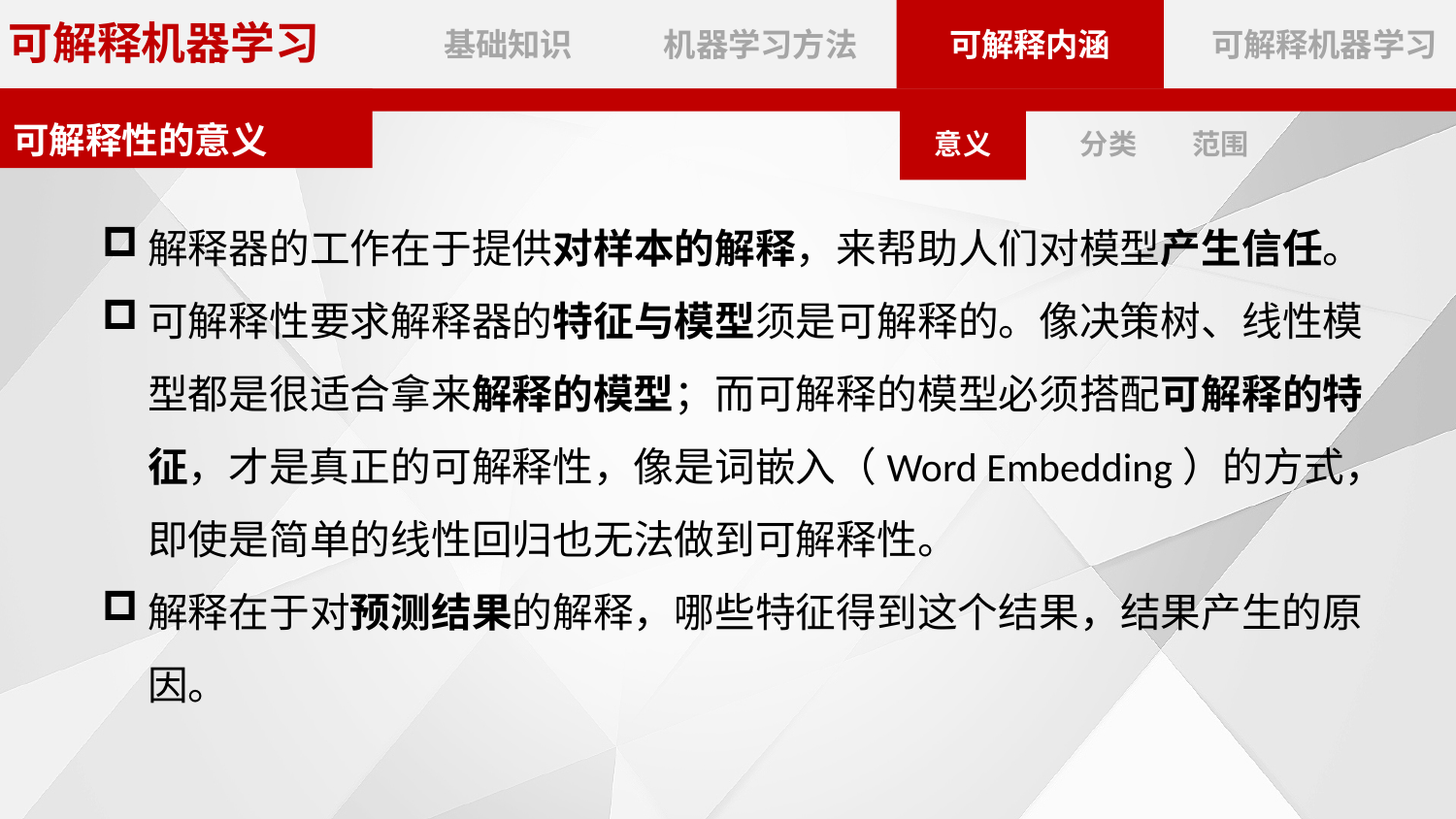

可解释性的意义
解释器的⼯作在于提供对样本的解释，来帮助⼈们对模型产⽣信任。
可解释性要求解释器的特征与模型须是可解释的。像决策树、线性模型都是很适合拿来解释的模型；⽽可解释的模型必须搭配可解释的特征，才是真正的可解释性，像是词嵌⼊（Word Embedding）的⽅式，即使是简单的线性回归也⽆法做到可解释性。
解释在于对预测结果的解释，哪些特征得到这个结果，结果产生的原因。